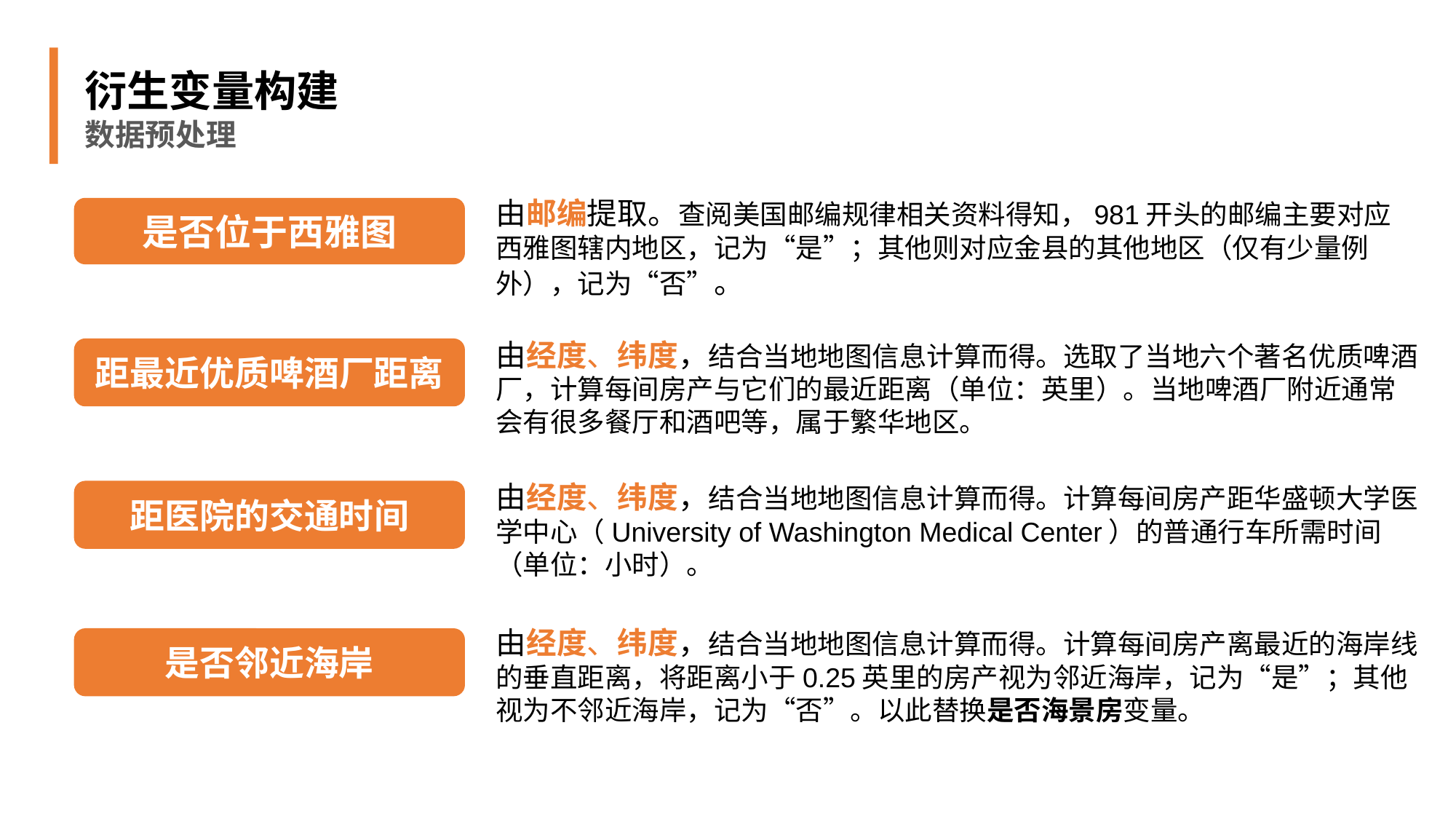

衍生变量构建

数据预处理
由邮编提取。查阅美国邮编规律相关资料得知，981开头的邮编主要对应西雅图辖内地区，记为“是”；其他则对应金县的其他地区（仅有少量例外），记为“否”。
是否位于西雅图
由经度、纬度，结合当地地图信息计算而得。选取了当地六个著名优质啤酒厂，计算每间房产与它们的最近距离（单位：英里）。当地啤酒厂附近通常会有很多餐厅和酒吧等，属于繁华地区。
距最近优质啤酒厂距离
由经度、纬度，结合当地地图信息计算而得。计算每间房产距华盛顿大学医学中心（University of Washington Medical Center）的普通行车所需时间（单位：小时）。
距医院的交通时间
由经度、纬度，结合当地地图信息计算而得。计算每间房产离最近的海岸线的垂直距离，将距离小于0.25英里的房产视为邻近海岸，记为“是”；其他视为不邻近海岸，记为“否”。以此替换是否海景房变量。
是否邻近海岸